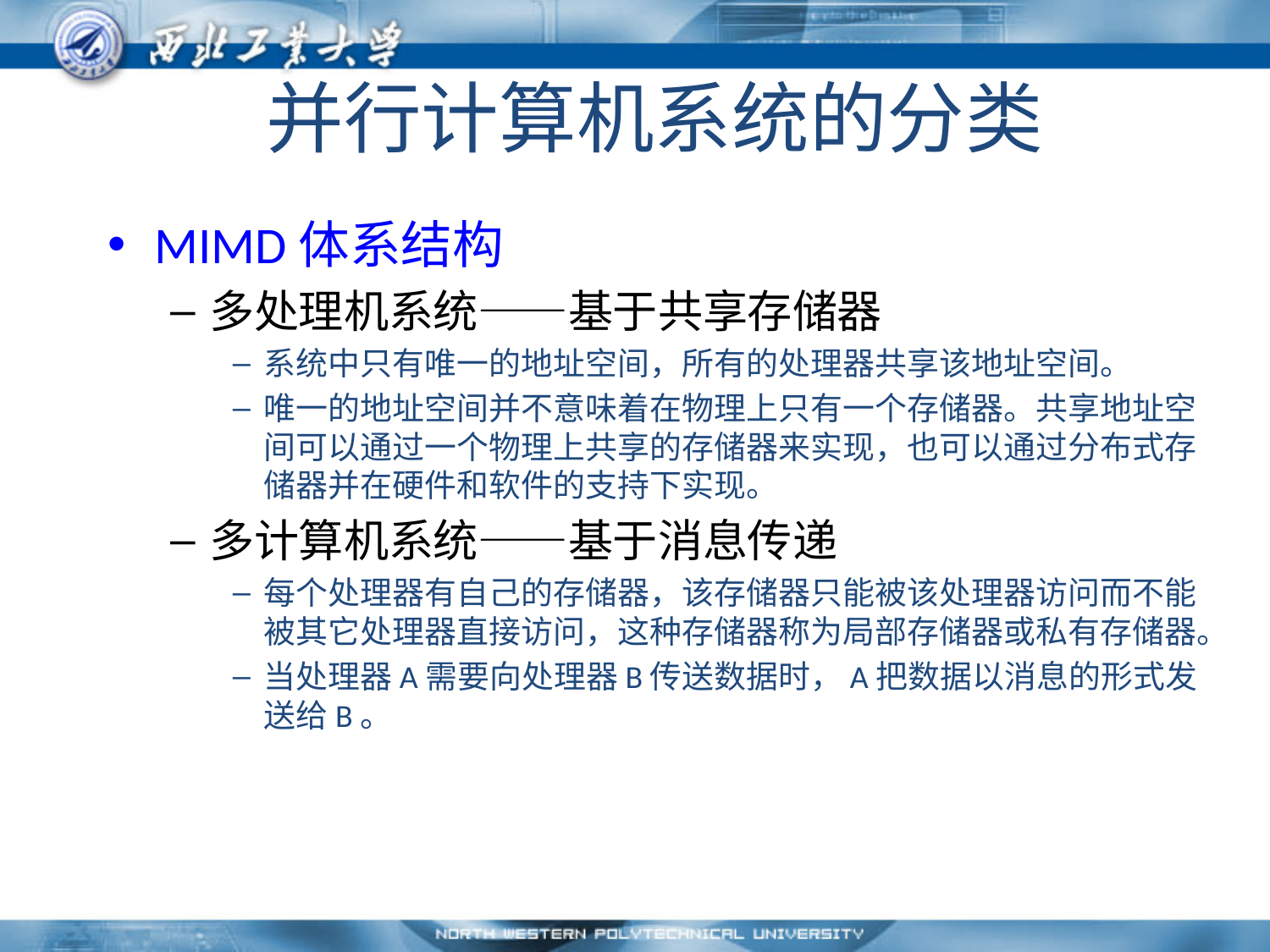

# 并行计算机系统的分类
MIMD体系结构
多处理机系统——基于共享存储器
系统中只有唯一的地址空间，所有的处理器共享该地址空间。
唯一的地址空间并不意味着在物理上只有一个存储器。共享地址空间可以通过一个物理上共享的存储器来实现，也可以通过分布式存储器并在硬件和软件的支持下实现。
多计算机系统——基于消息传递
每个处理器有自己的存储器，该存储器只能被该处理器访问而不能被其它处理器直接访问，这种存储器称为局部存储器或私有存储器。
当处理器A需要向处理器B传送数据时，A把数据以消息的形式发送给B。